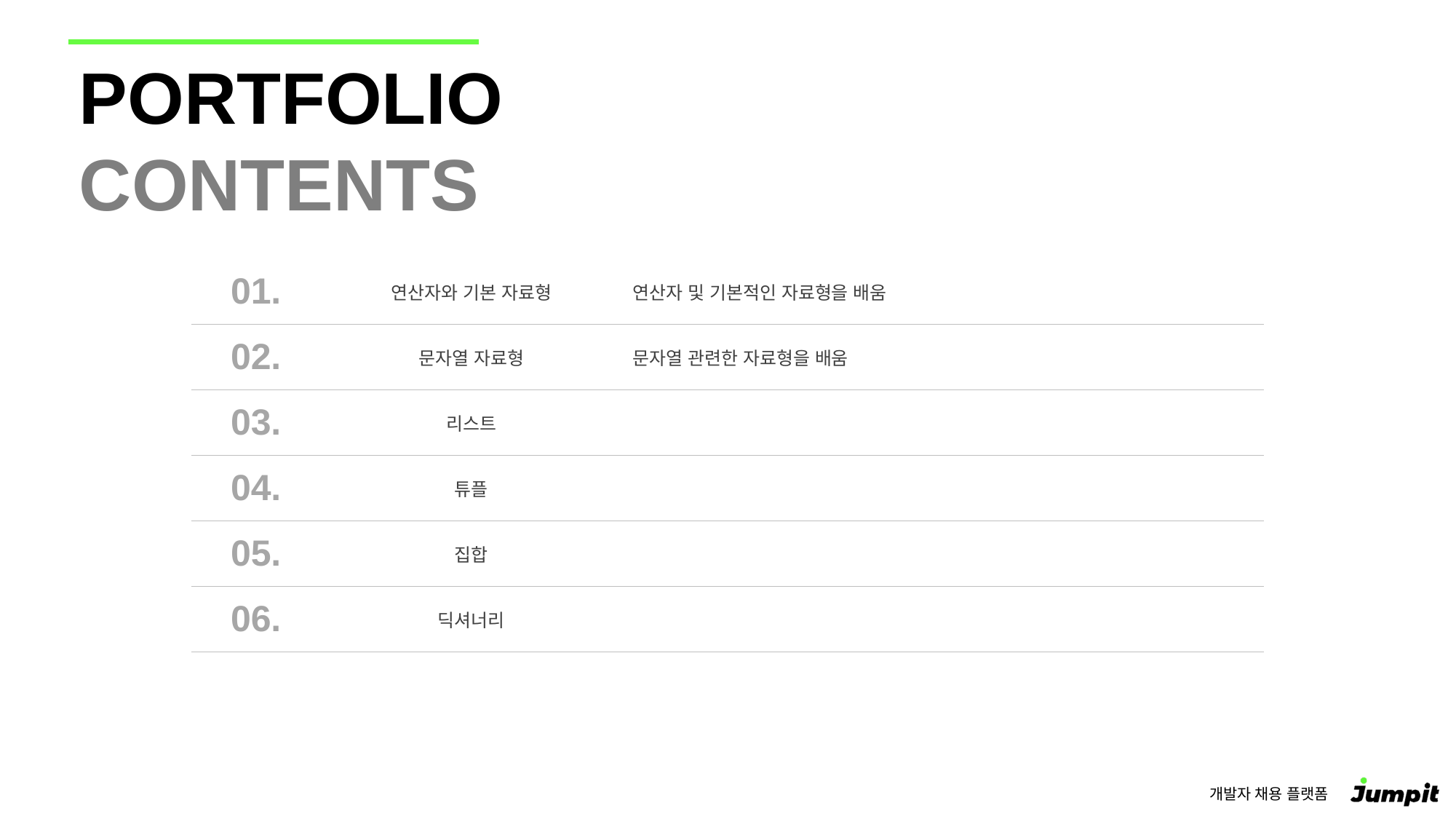

| 01. | 연산자와 기본 자료형 | 연산자 및 기본적인 자료형을 배움 |
| --- | --- | --- |
| 02. | 문자열 자료형 | 문자열 관련한 자료형을 배움 |
| 03. | 리스트 |  |
| 04. | 튜플 |  |
| 05. | 집합 |  |
| 06. | 딕셔너리 |  |